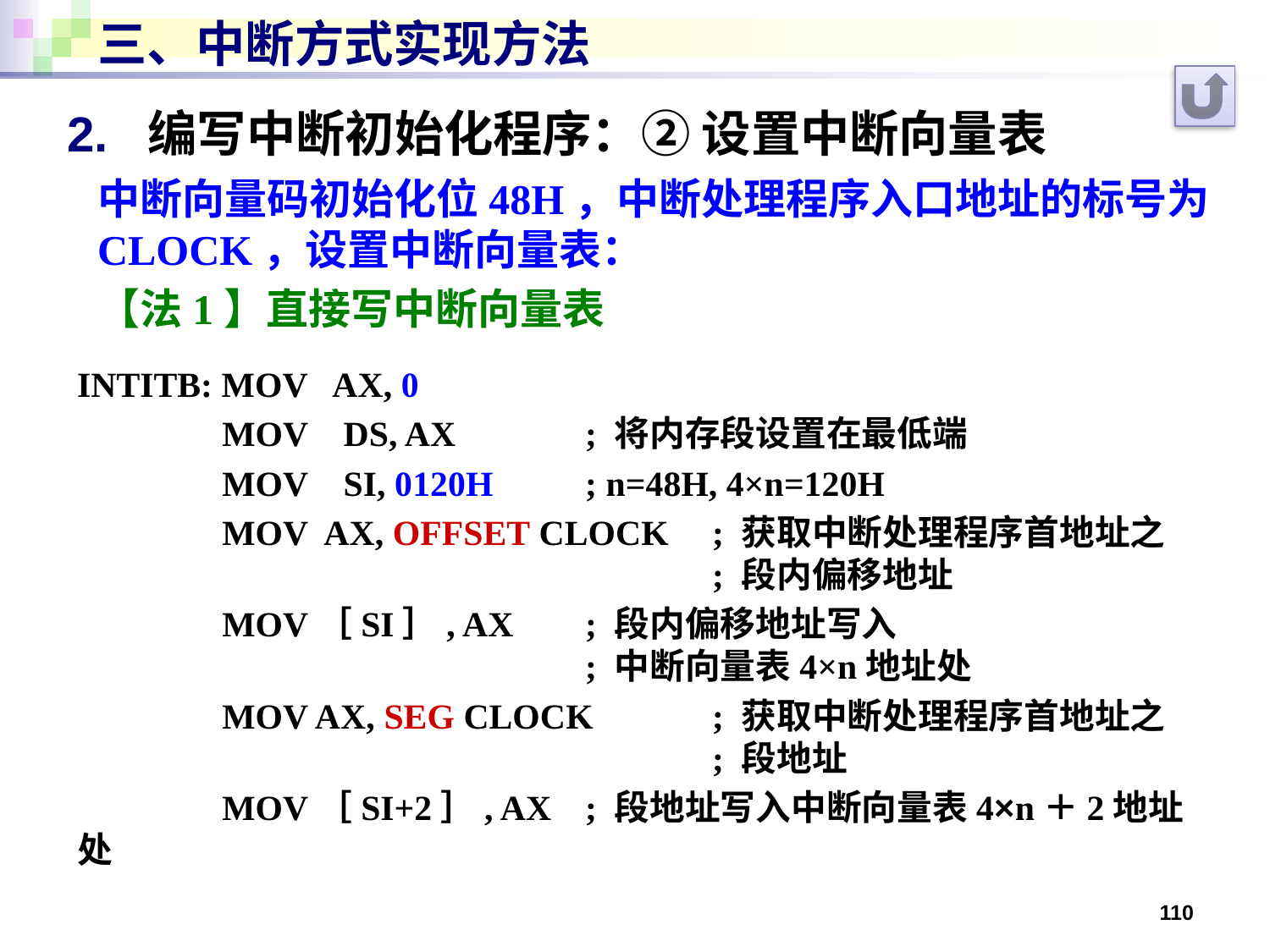

# 三、中断方式实现方法

2.  编写中断初始化程序：② 设置中断向量表
中断向量码初始化位48H，中断处理程序入口地址的标号为CLOCK，设置中断向量表：
【法1】直接写中断向量表
INTITB: MOV   AX, 0
	  MOV    DS, AX		; 将内存段设置在最低端
	  MOV    SI, 0120H	; n=48H, 4×n=120H
	  MOV  AX, OFFSET CLOCK	; 获取中断处理程序首地址之
					; 段内偏移地址
	  MOV［SI］, AX	; 段内偏移地址写入
				; 中断向量表4×n地址处
	  MOV AX, SEG CLOCK	; 获取中断处理程序首地址之
					; 段地址
	  MOV［SI+2］, AX	; 段地址写入中断向量表4×n＋2地址处
110